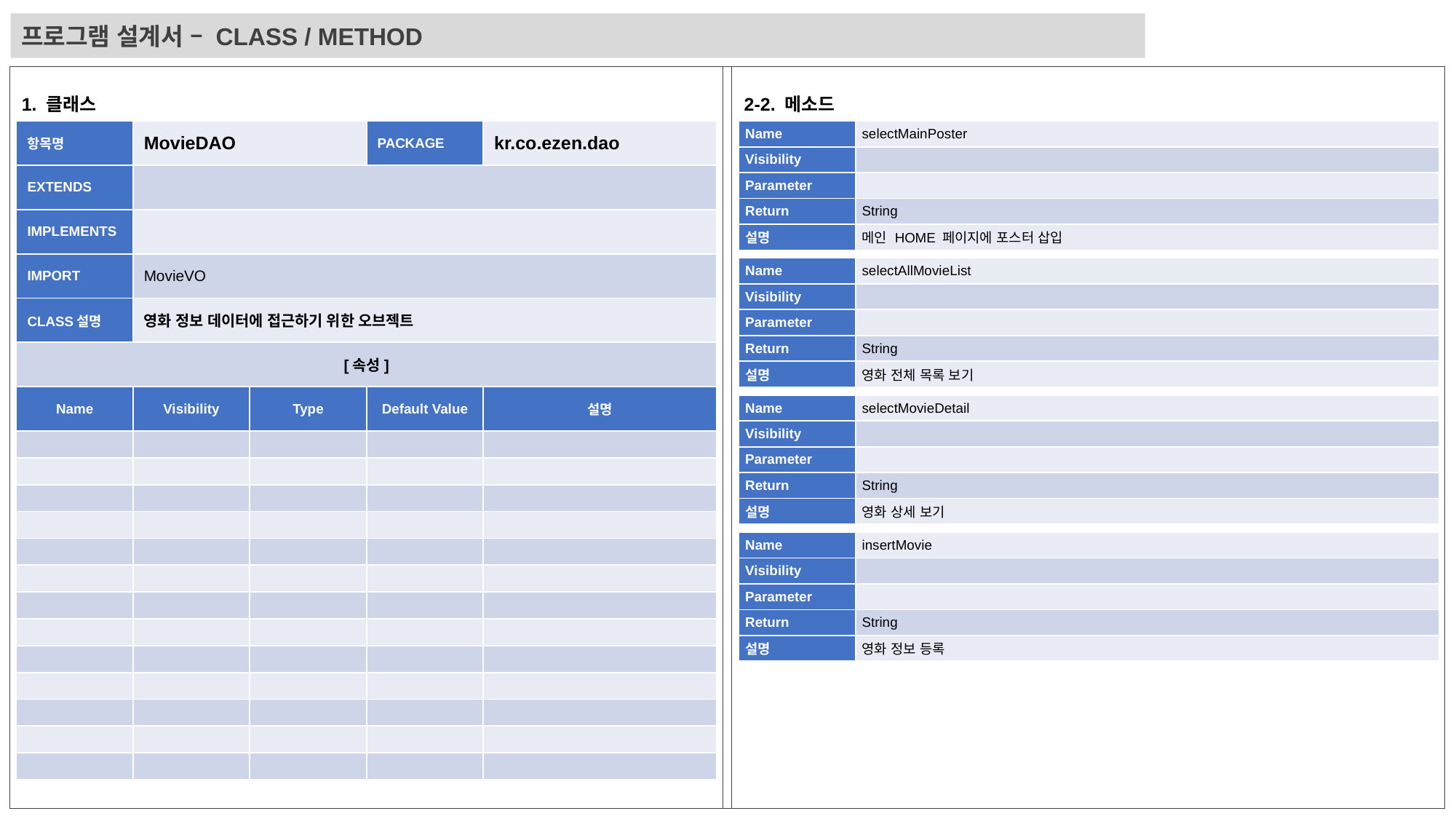

프로그램 설계서 – CLASS / METHOD

1. 클래스
2-2. 메소드
| 항목명 | MovieDAO |  | PACKAGE | kr.co.ezen.dao |
| --- | --- | --- | --- | --- |
| EXTENDS |  |  |  |  |
| IMPLEMENTS |  |  |  |  |
| IMPORT | MovieVO |  |  |  |
| CLASS설명 | 영화 정보 데이터에 접근하기 위한 오브젝트 |  |  |  |
| [속성] |  |  |  |  |
| Name | Visibility | Type | Default Value | 설명 |
|  |  |  |  |  |
|  |  |  |  |  |
|  |  |  |  |  |
|  |  |  |  |  |
|  |  |  |  |  |
|  |  |  |  |  |
|  |  |  |  |  |
|  |  |  |  |  |
|  |  |  |  |  |
|  |  |  |  |  |
|  |  |  |  |  |
|  |  |  |  |  |
|  |  |  |  |  |
| Name | selectMainPoster |
| --- | --- |
| Visibility |  |
| Parameter |  |
| Return | String |
| 설명 | 메인 HOME 페이지에 포스터 삽입 |
| Name | selectAllMovieList |
| --- | --- |
| Visibility |  |
| Parameter |  |
| Return | String |
| 설명 | 영화 전체 목록 보기 |
| Name | selectMovieDetail |
| --- | --- |
| Visibility |  |
| Parameter |  |
| Return | String |
| 설명 | 영화 상세 보기 |
| Name | insertMovie |
| --- | --- |
| Visibility |  |
| Parameter |  |
| Return | String |
| 설명 | 영화 정보 등록 |